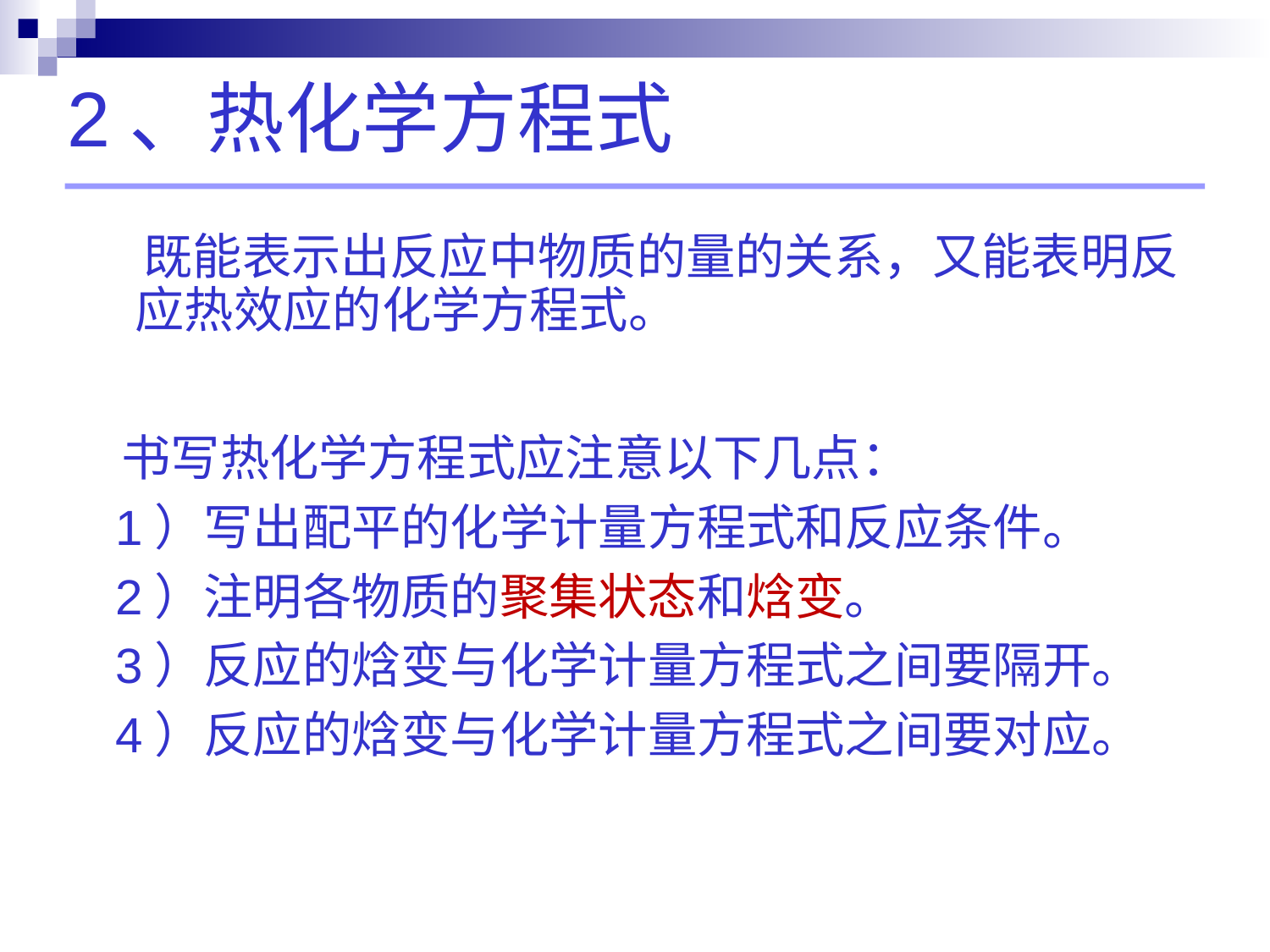

# 2、热化学方程式

    既能表示出反应中物质的量的关系，又能表明反应热效应的化学方程式。

  书写热化学方程式应注意以下几点：
  1）写出配平的化学计量方程式和反应条件。
  2）注明各物质的聚集状态和焓变。
  3）反应的焓变与化学计量方程式之间要隔开。
  4）反应的焓变与化学计量方程式之间要对应。